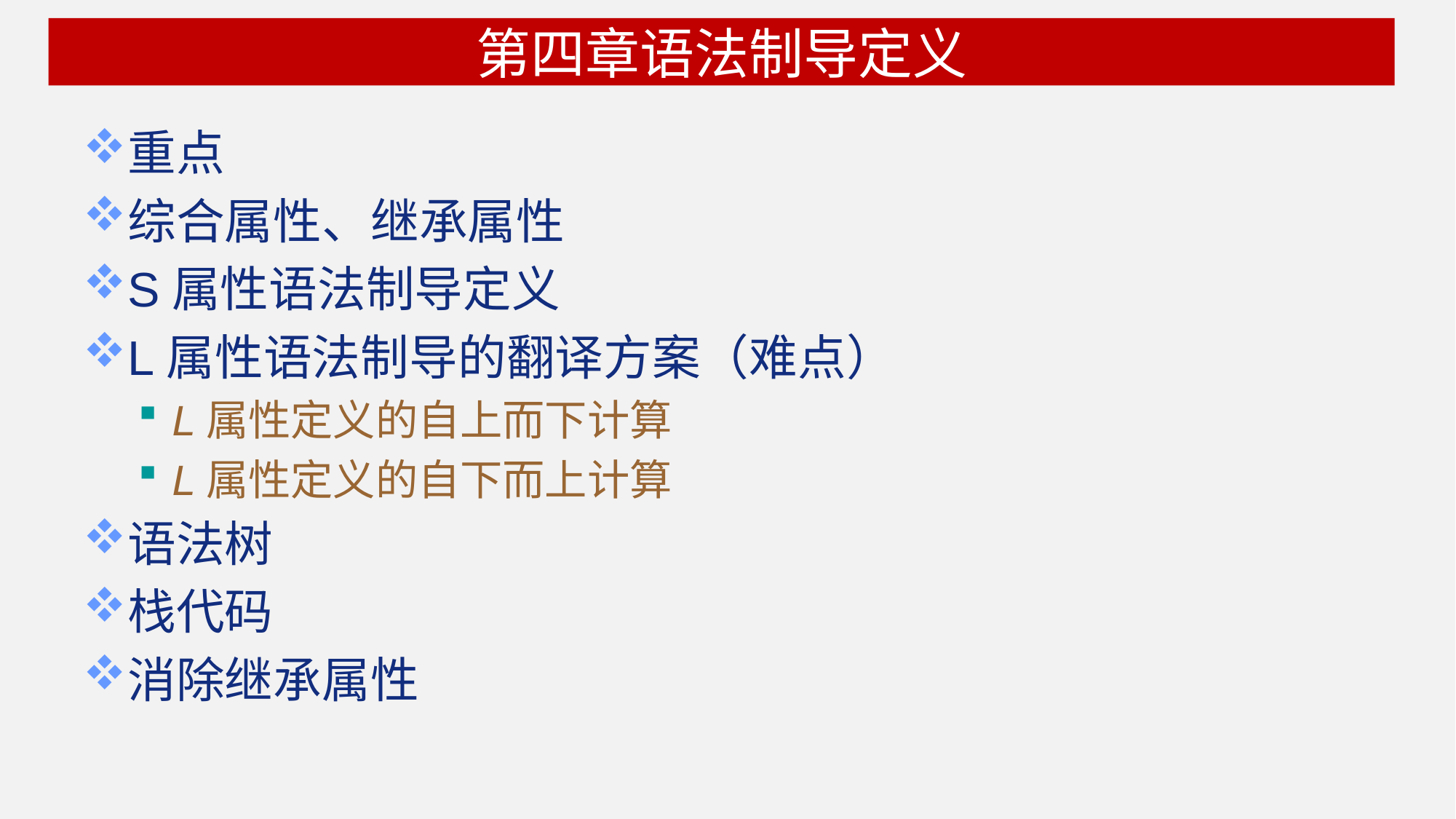

# 第四章语法制导定义
重点
综合属性、继承属性
S属性语法制导定义
L属性语法制导的翻译方案（难点）
L属性定义的自上而下计算
L属性定义的自下而上计算
语法树
栈代码
消除继承属性